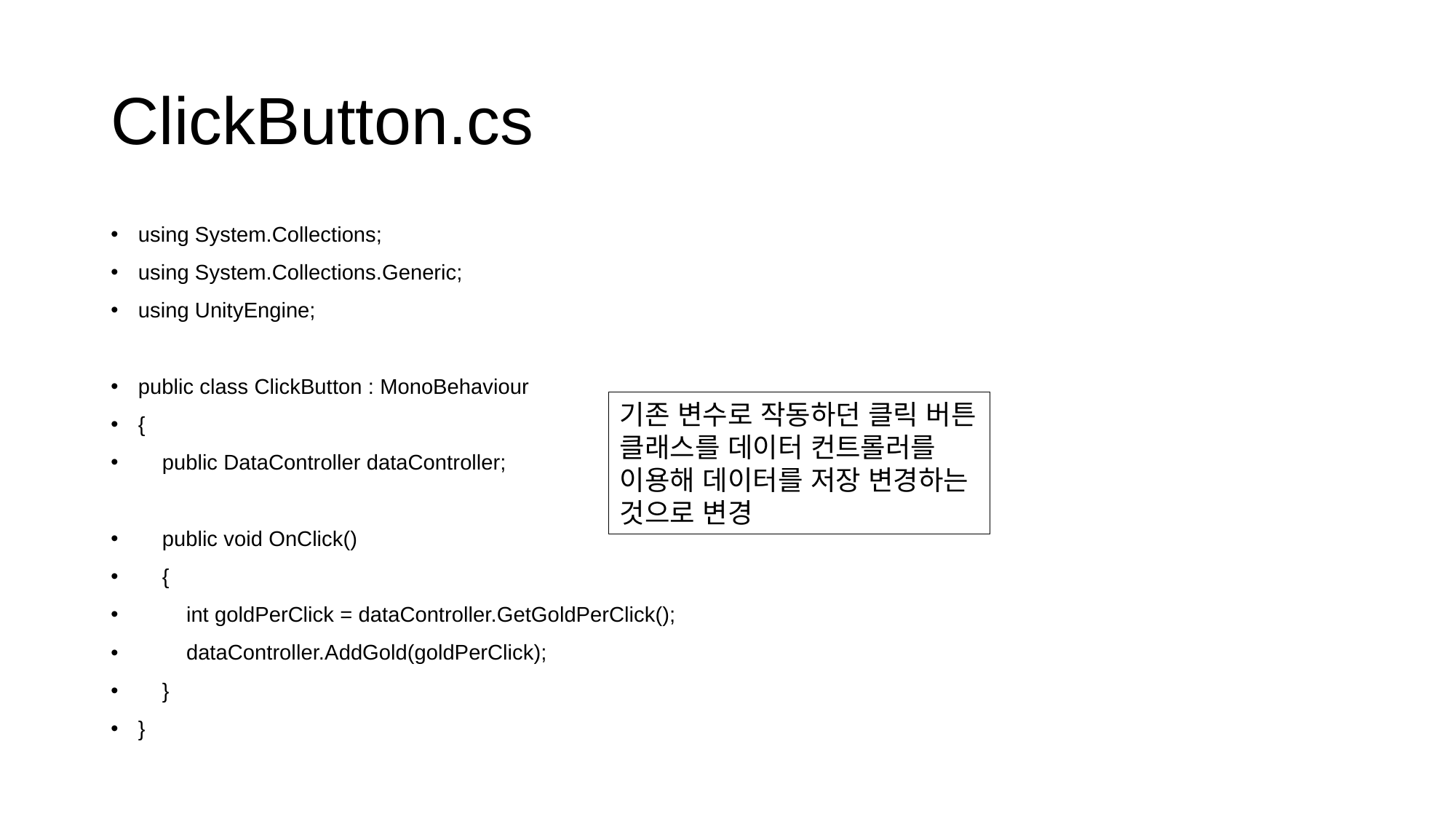

# ClickButton.cs
using System.Collections;
using System.Collections.Generic;
using UnityEngine;

public class ClickButton : MonoBehaviour
{
    public DataController dataController;

    public void OnClick()
    {
        int goldPerClick = dataController.GetGoldPerClick();
        dataController.AddGold(goldPerClick);
    }
}
기존 변수로 작동하던 클릭 버튼 클래스를 데이터 컨트롤러를 이용해 데이터를 저장 변경하는 것으로 변경